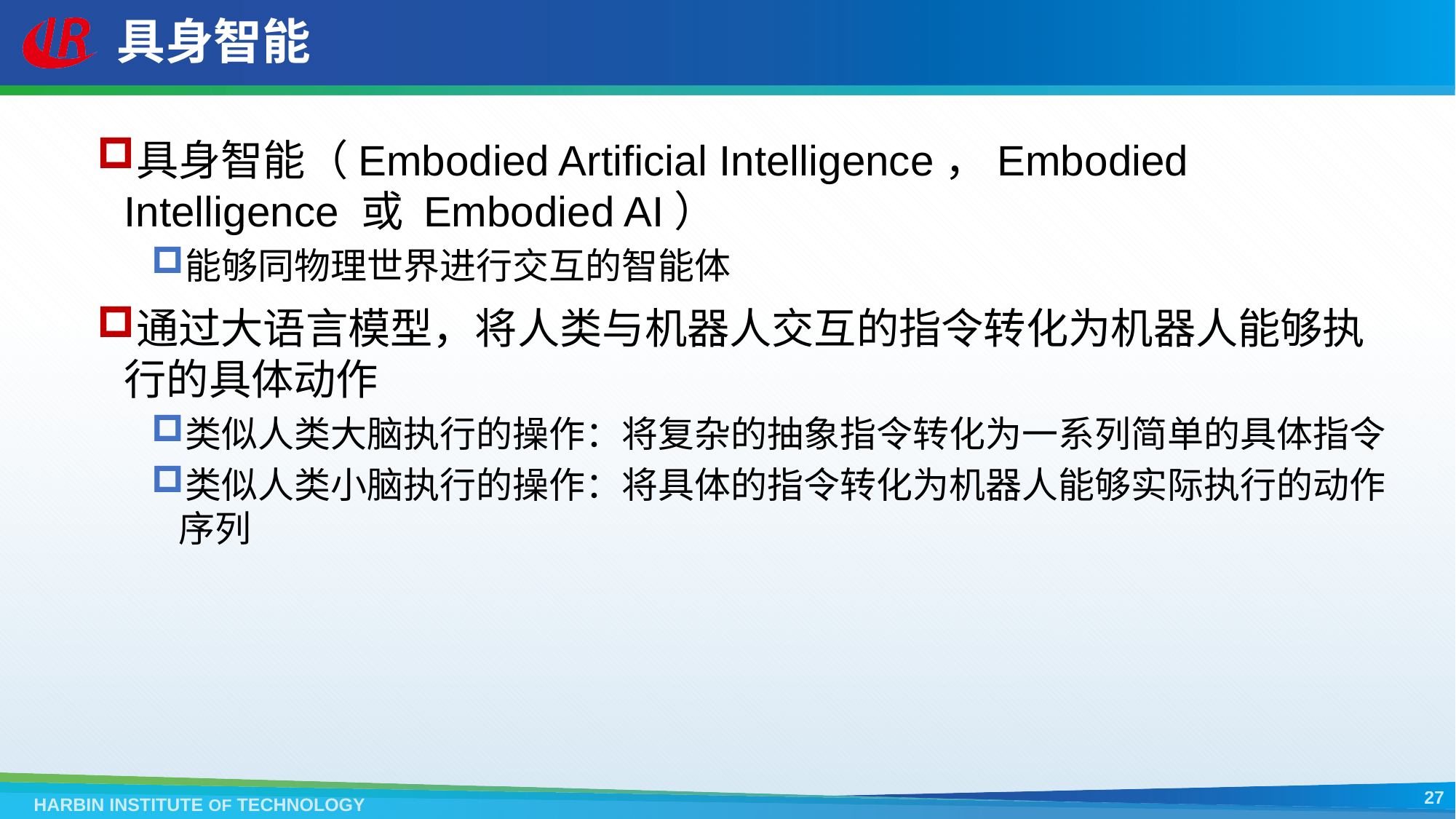

# 具身智能
具身智能（Embodied Artiﬁcial Intelligence，Embodied Intelligence 或 Embodied AI）
能够同物理世界进行交互的智能体
通过大语言模型，将人类与机器人交互的指令转化为机器人能够执行的具体动作
类似人类大脑执行的操作：将复杂的抽象指令转化为一系列简单的具体指令
类似人类小脑执行的操作：将具体的指令转化为机器人能够实际执行的动作序列
27
HARBIN INSTITUTE OF TECHNOLOGY